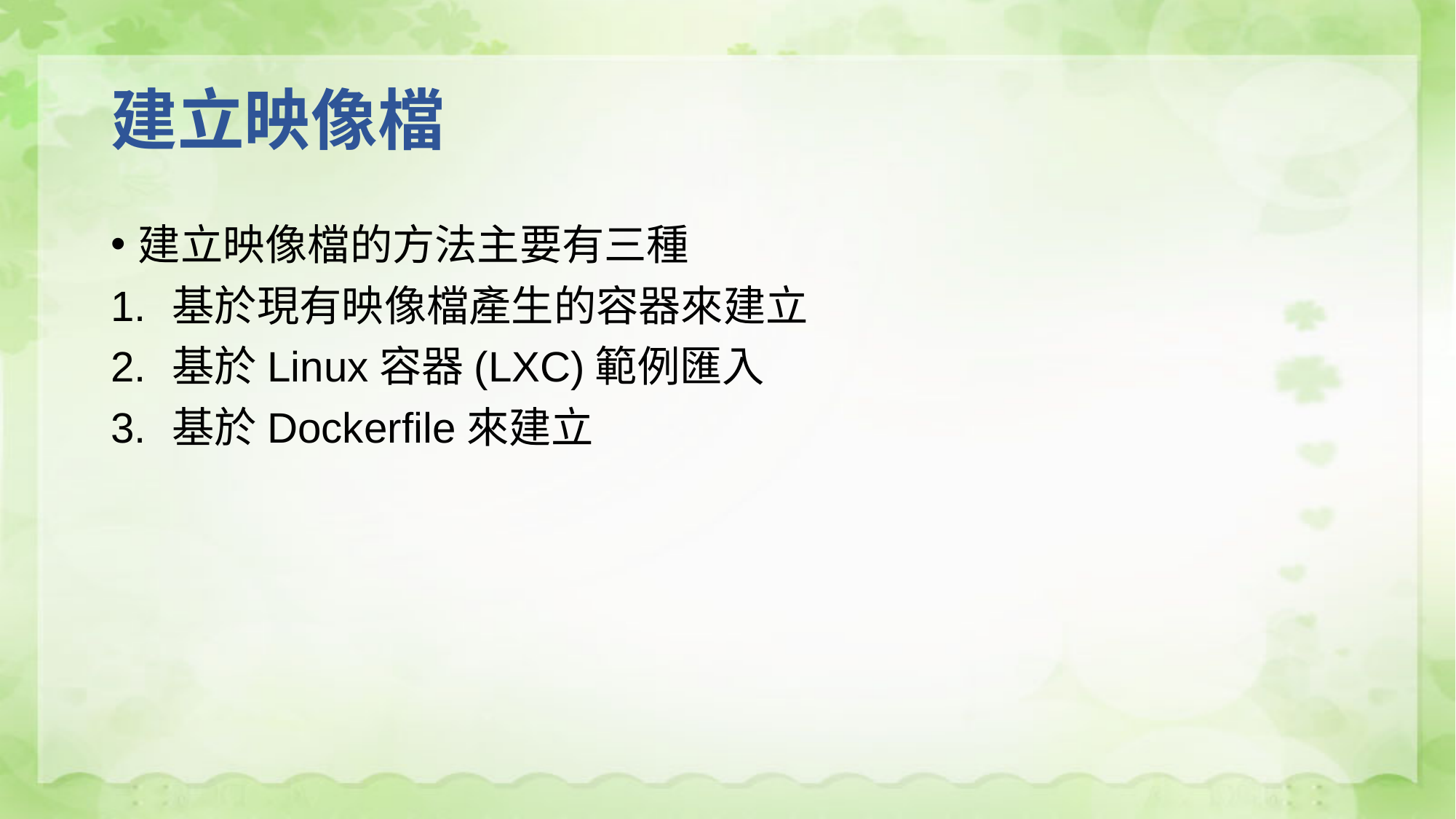

# 建立映像檔
建立映像檔的方法主要有三種
基於現有映像檔產生的容器來建立
基於Linux容器(LXC)範例匯入
基於Dockerfile來建立